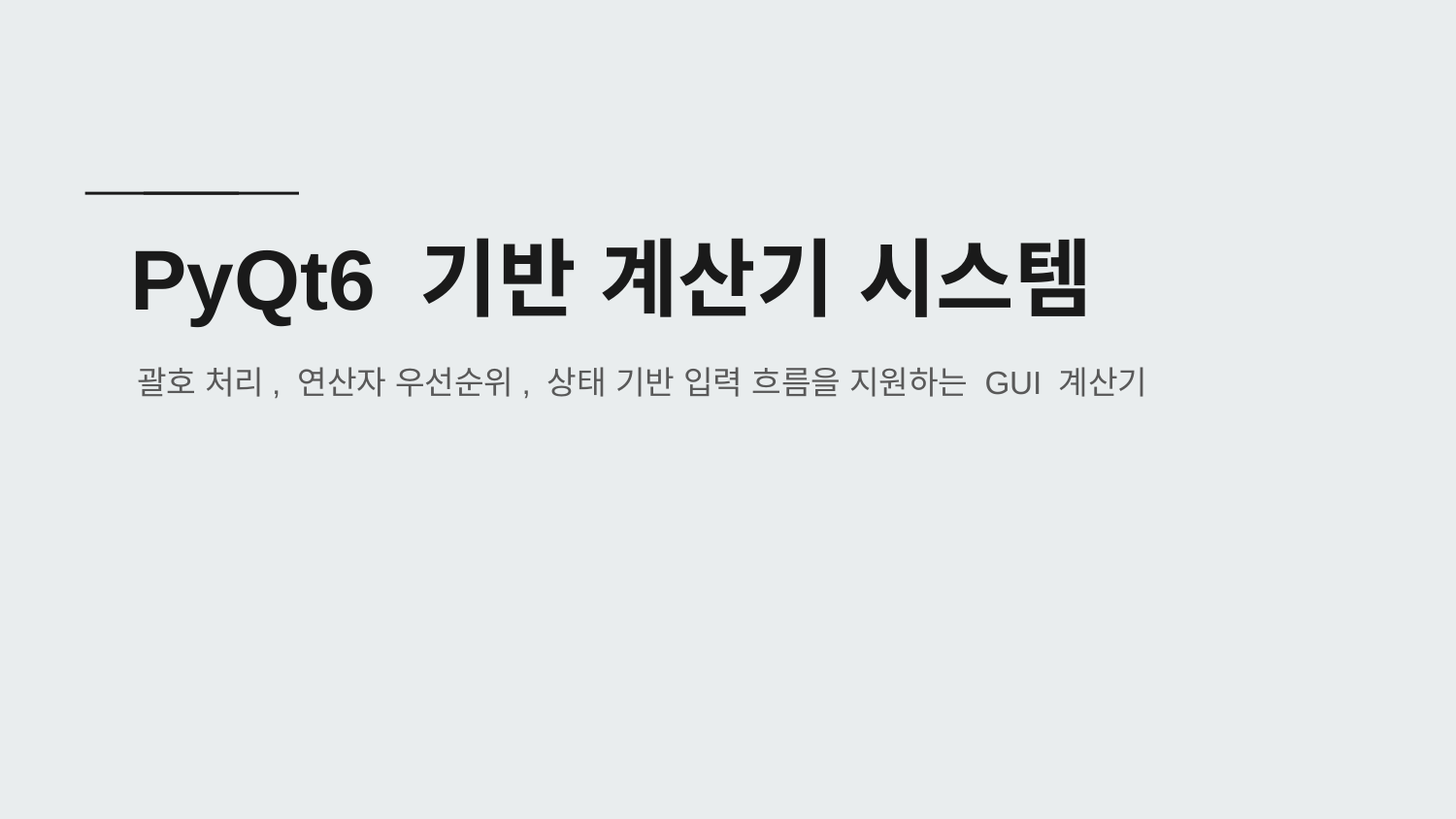

# PyQt6 기반 계산기 시스템
괄호 처리, 연산자 우선순위, 상태 기반 입력 흐름을 지원하는 GUI 계산기